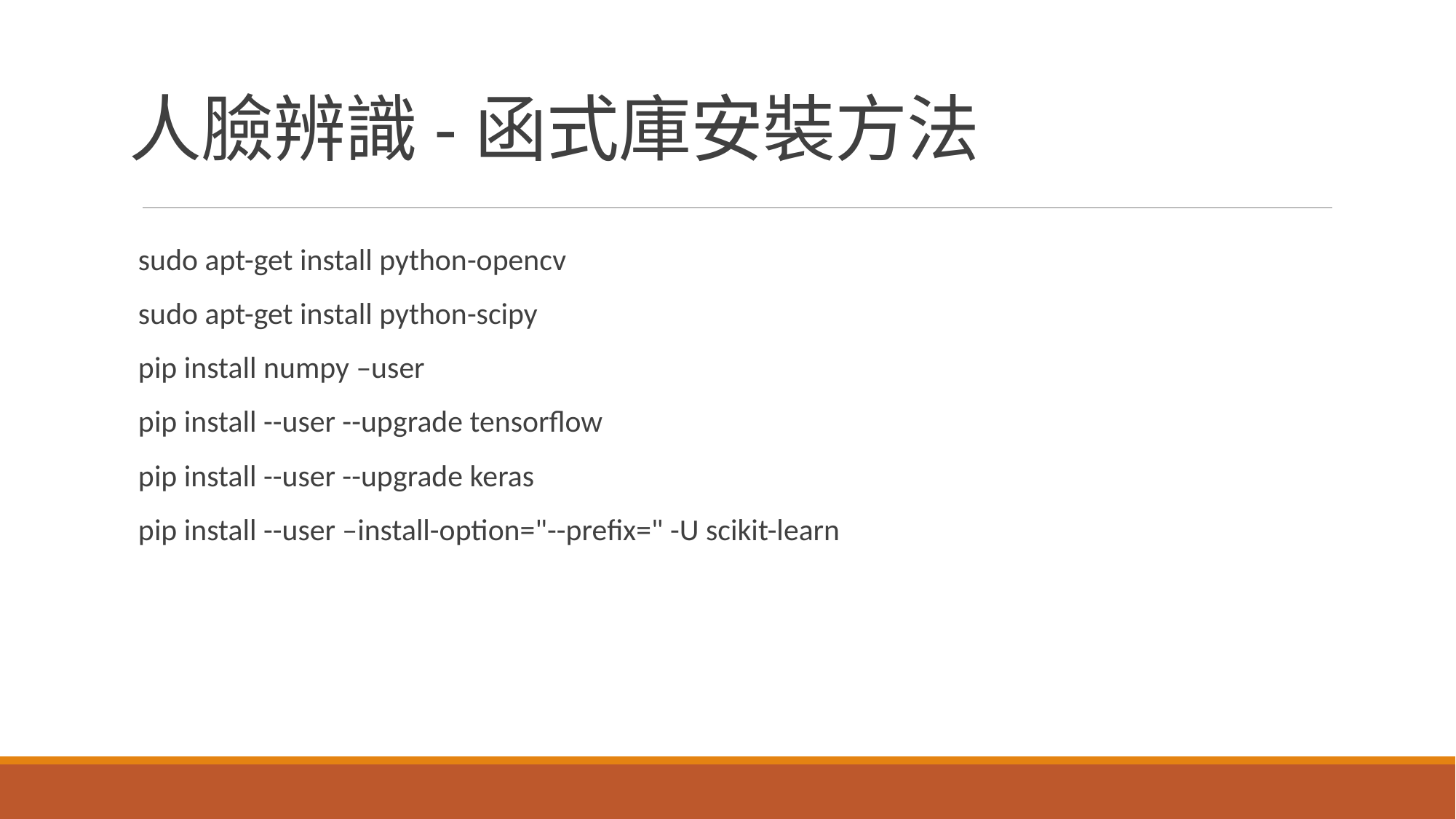

# 人臉辨識-函式庫安裝方法
sudo apt-get install python-opencv
sudo apt-get install python-scipy
pip install numpy –user
pip install --user --upgrade tensorflow
pip install --user --upgrade keras
pip install --user –install-option="--prefix=" -U scikit-learn